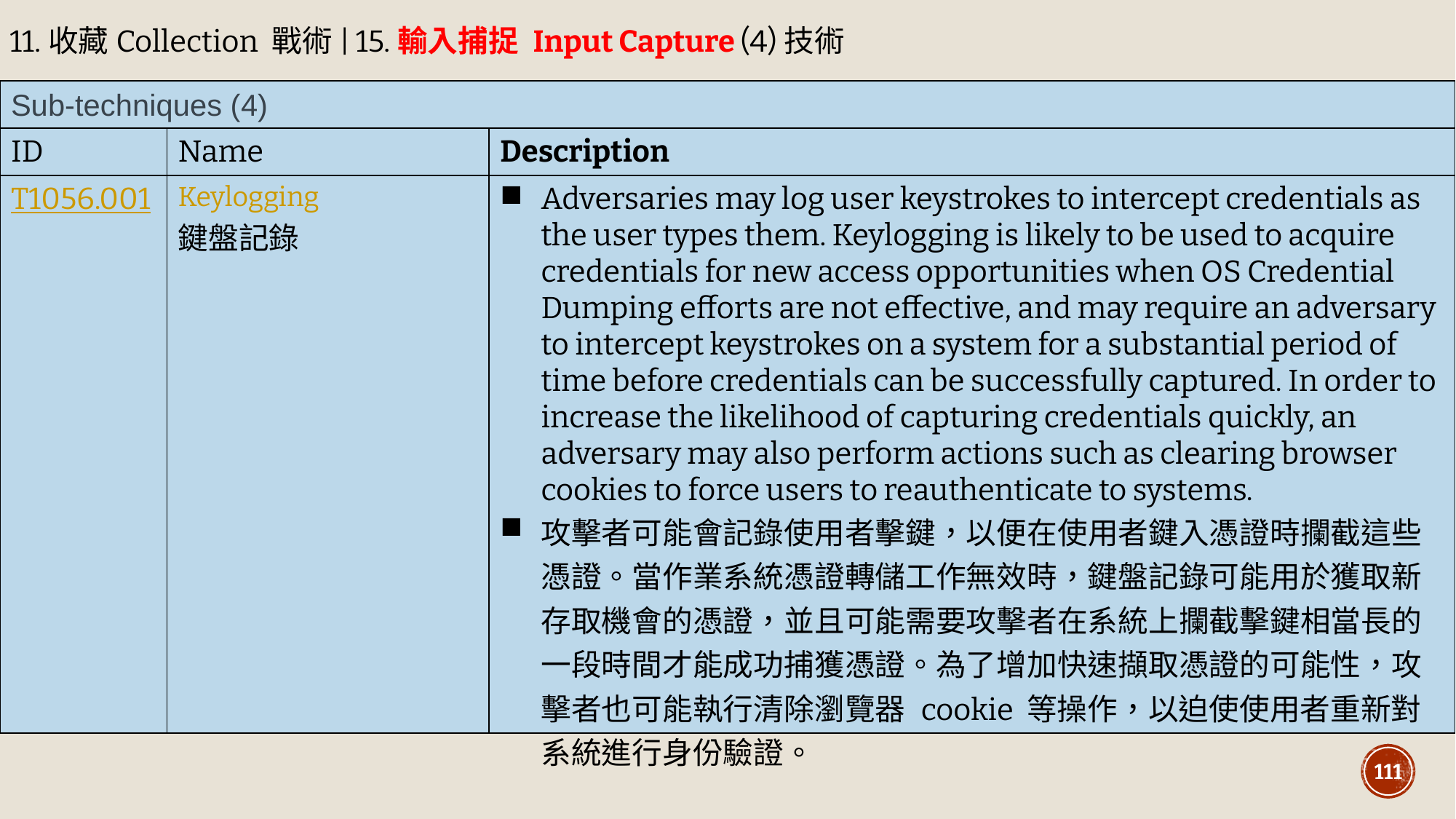

11.收藏Collection 戰術| 15.輸入捕捉 Input Capture (4)技術
| Sub-techniques (4) |  |  |
| --- | --- | --- |
| ID | Name | Description |
| T1056.001 | Keylogging 鍵盤記錄 | Adversaries may log user keystrokes to intercept credentials as the user types them. Keylogging is likely to be used to acquire credentials for new access opportunities when OS Credential Dumping efforts are not effective, and may require an adversary to intercept keystrokes on a system for a substantial period of time before credentials can be successfully captured. In order to increase the likelihood of capturing credentials quickly, an adversary may also perform actions such as clearing browser cookies to force users to reauthenticate to systems. 攻擊者可能會記錄使用者擊鍵，以便在使用者鍵入憑證時攔截這些憑證。當作業系統憑證轉儲工作無效時，鍵盤記錄可能用於獲取新存取機會的憑證，並且可能需要攻擊者在系統上攔截擊鍵相當長的一段時間才能成功捕獲憑證。為了增加快速擷取憑證的可能性，攻擊者也可能執行清除瀏覽器 cookie 等操作，以迫使使用者重新對系統進行身份驗證。 |

111